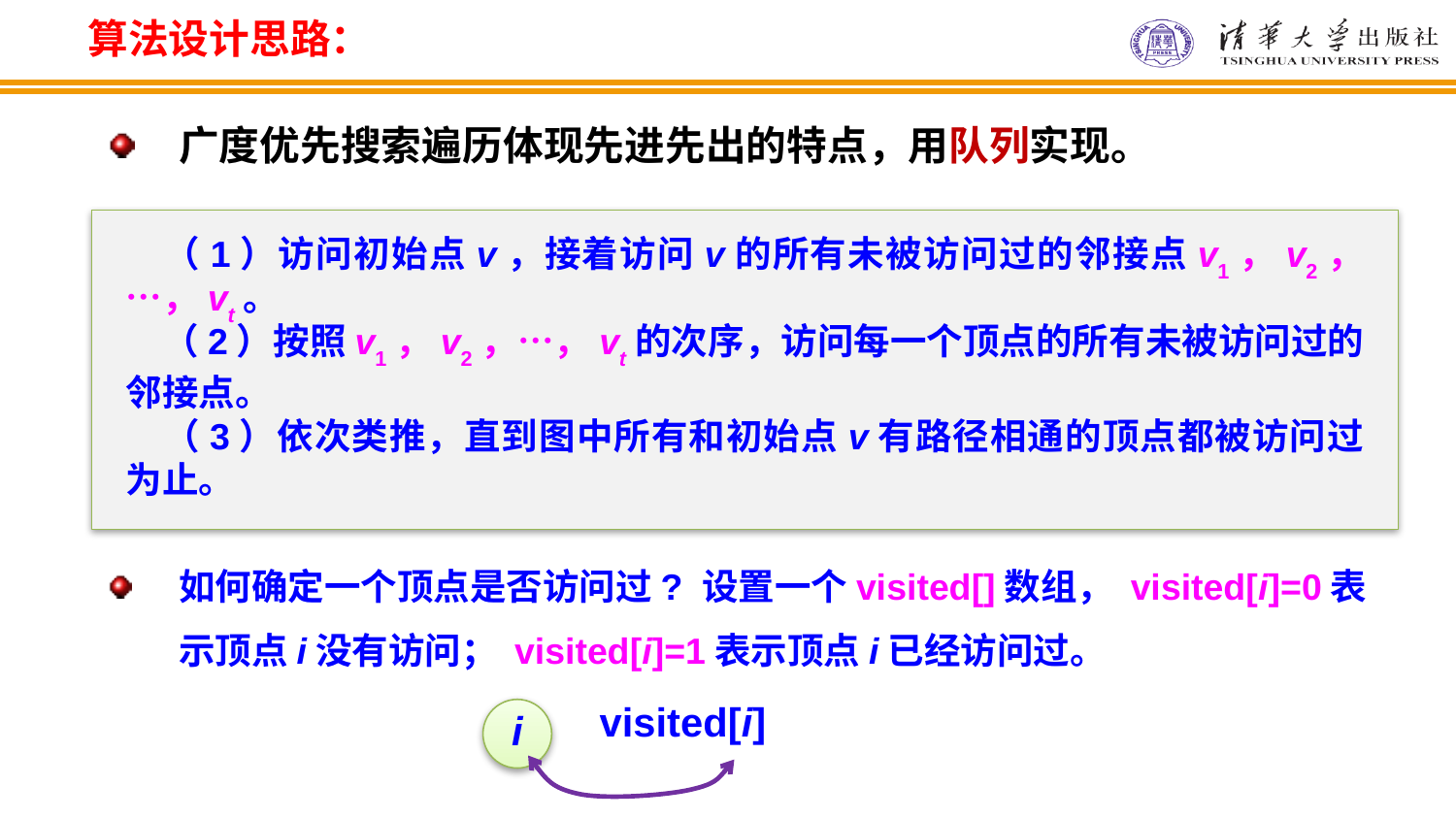

算法设计思路：
广度优先搜索遍历体现先进先出的特点，用队列实现。
　（1）访问初始点v，接着访问v的所有未被访问过的邻接点v1，v2，…，vt。
　（2）按照v1，v2，…，vt的次序，访问每一个顶点的所有未被访问过的邻接点。
　（3）依次类推，直到图中所有和初始点v有路径相通的顶点都被访问过为止。
如何确定一个顶点是否访问过? 设置一个visited[]数组， visited[i]=0表示顶点i没有访问； visited[i]=1表示顶点i已经访问过。
i
visited[i]